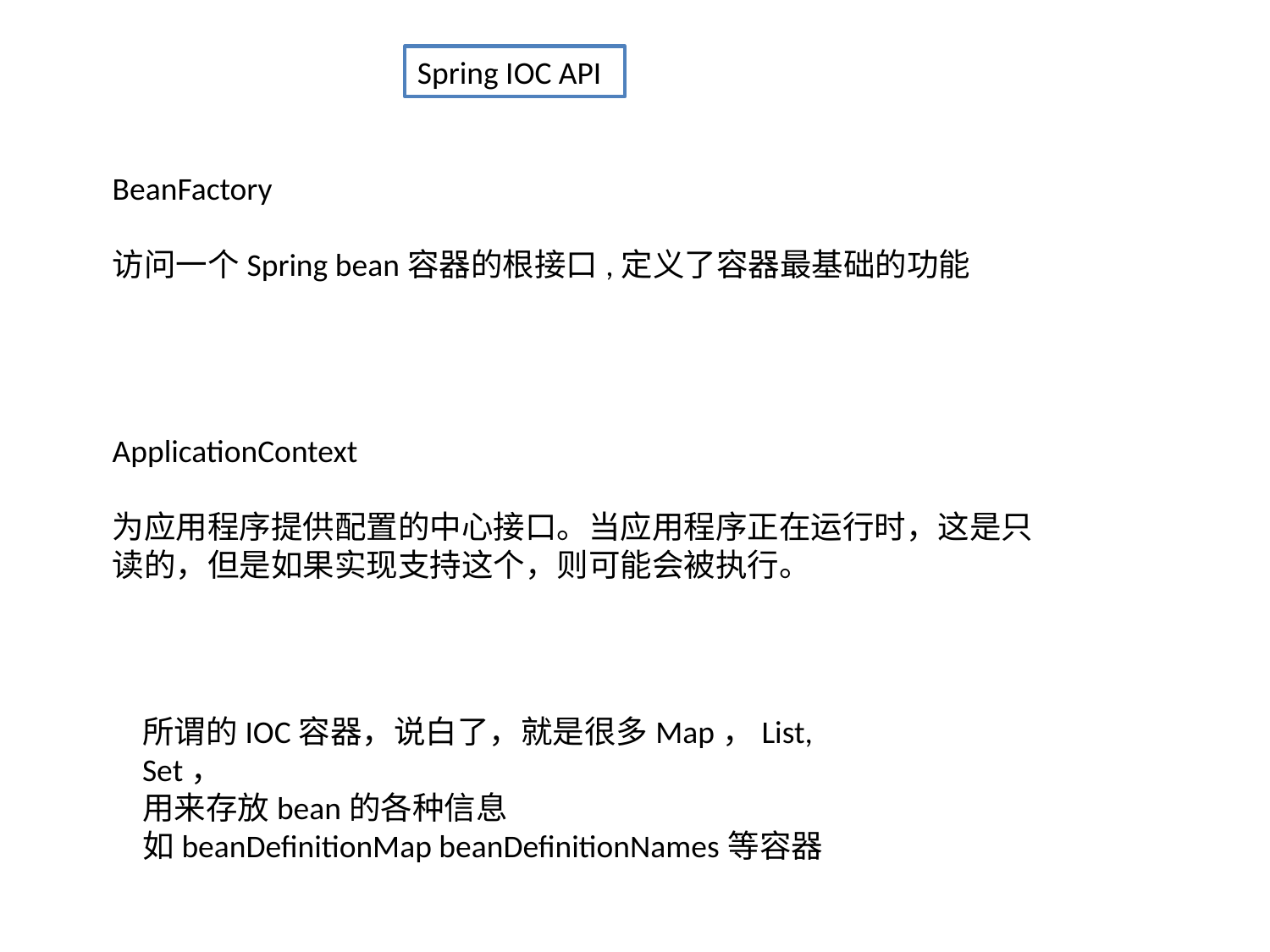

Spring IOC API
BeanFactory

访问一个Spring bean容器的根接口,定义了容器最基础的功能
ApplicationContext

为应用程序提供配置的中心接口。当应用程序正在运行时，这是只读的，但是如果实现支持这个，则可能会被执行。
所谓的IOC容器，说白了，就是很多Map，List, Set，
用来存放bean的各种信息
如beanDefinitionMap beanDefinitionNames等容器